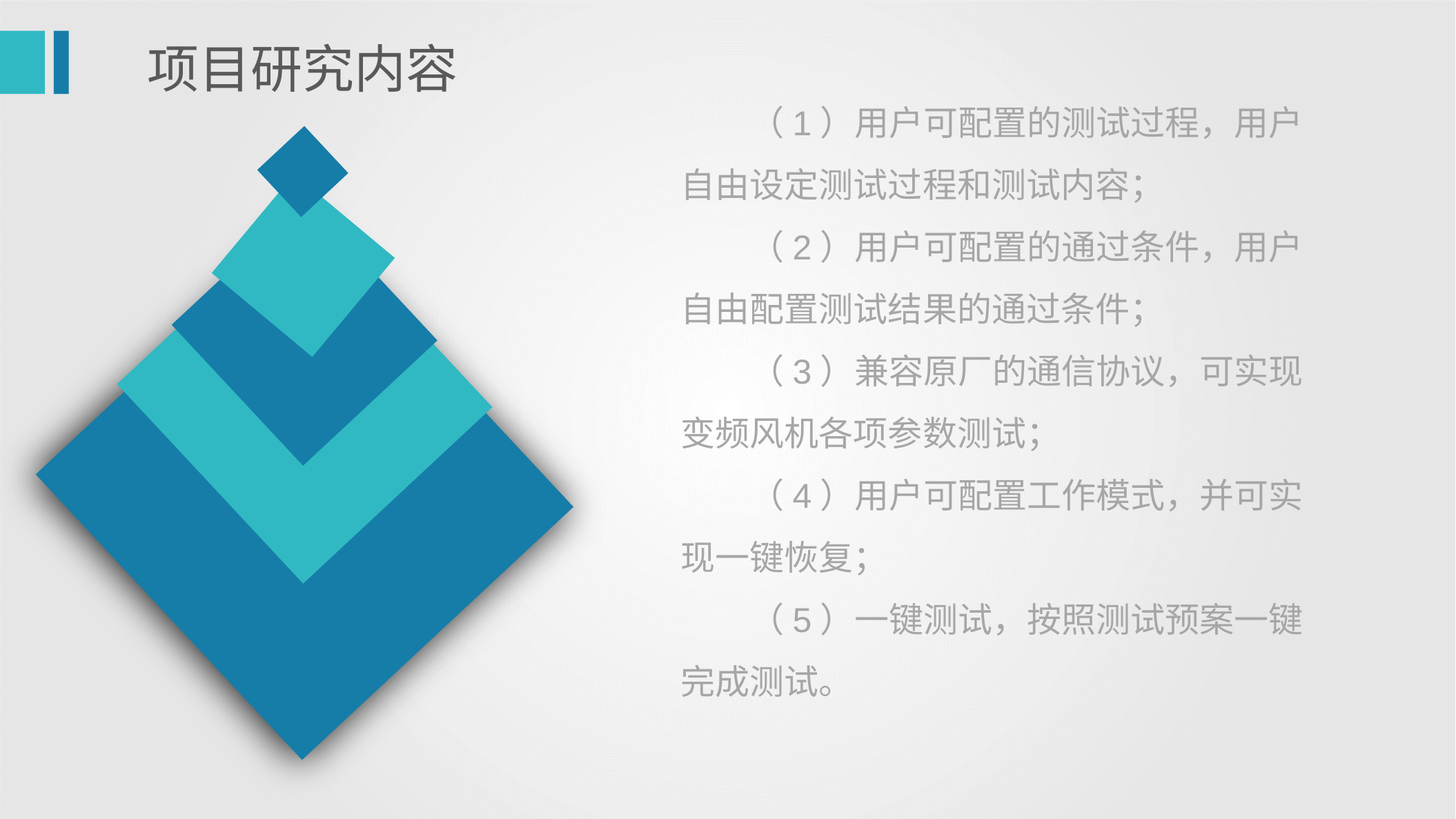

项目研究内容
（1）用户可配置的测试过程，用户自由设定测试过程和测试内容；
（2）用户可配置的通过条件，用户自由配置测试结果的通过条件；
（3）兼容原厂的通信协议，可实现变频风机各项参数测试；
（4）用户可配置工作模式，并可实现一键恢复；
（5）一键测试，按照测试预案一键完成测试。